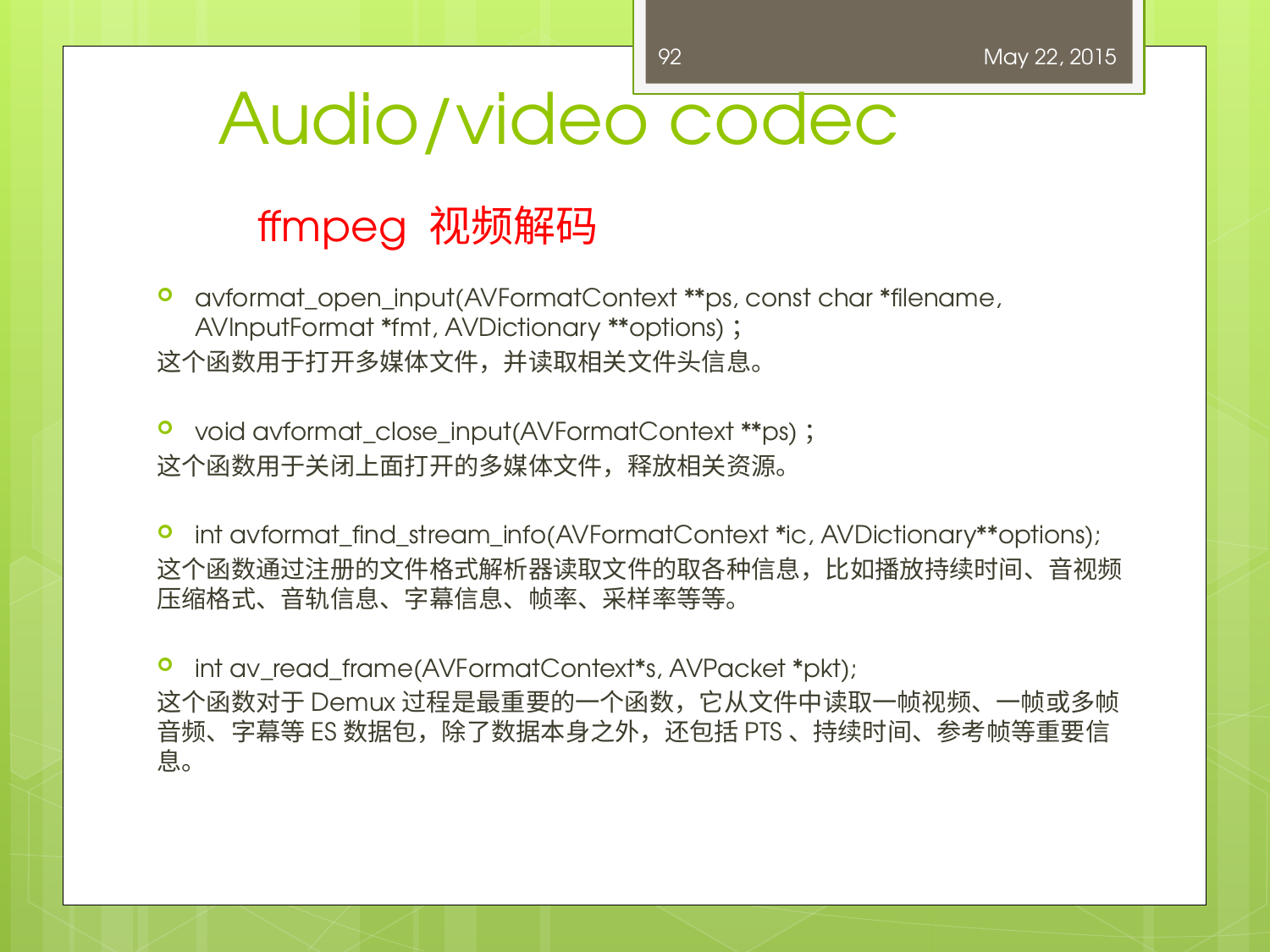

92
May 22, 2015
# Audio/video codec
ffmpeg 视频解码
avformat_open_input(AVFormatContext **ps, const char *filename, AVInputFormat *fmt, AVDictionary **options)；
这个函数用于打开多媒体文件，并读取相关文件头信息。

void avformat_close_input(AVFormatContext **ps)；
这个函数用于关闭上面打开的多媒体文件，释放相关资源。

int avformat_find_stream_info(AVFormatContext *ic, AVDictionary**options);
这个函数通过注册的文件格式解析器读取文件的取各种信息，比如播放持续时间、音视频压缩格式、音轨信息、字幕信息、帧率、采样率等等。

int av_read_frame(AVFormatContext*s, AVPacket *pkt);
这个函数对于Demux过程是最重要的一个函数，它从文件中读取一帧视频、一帧或多帧音频、字幕等ES数据包，除了数据本身之外，还包括PTS、持续时间、参考帧等重要信息。